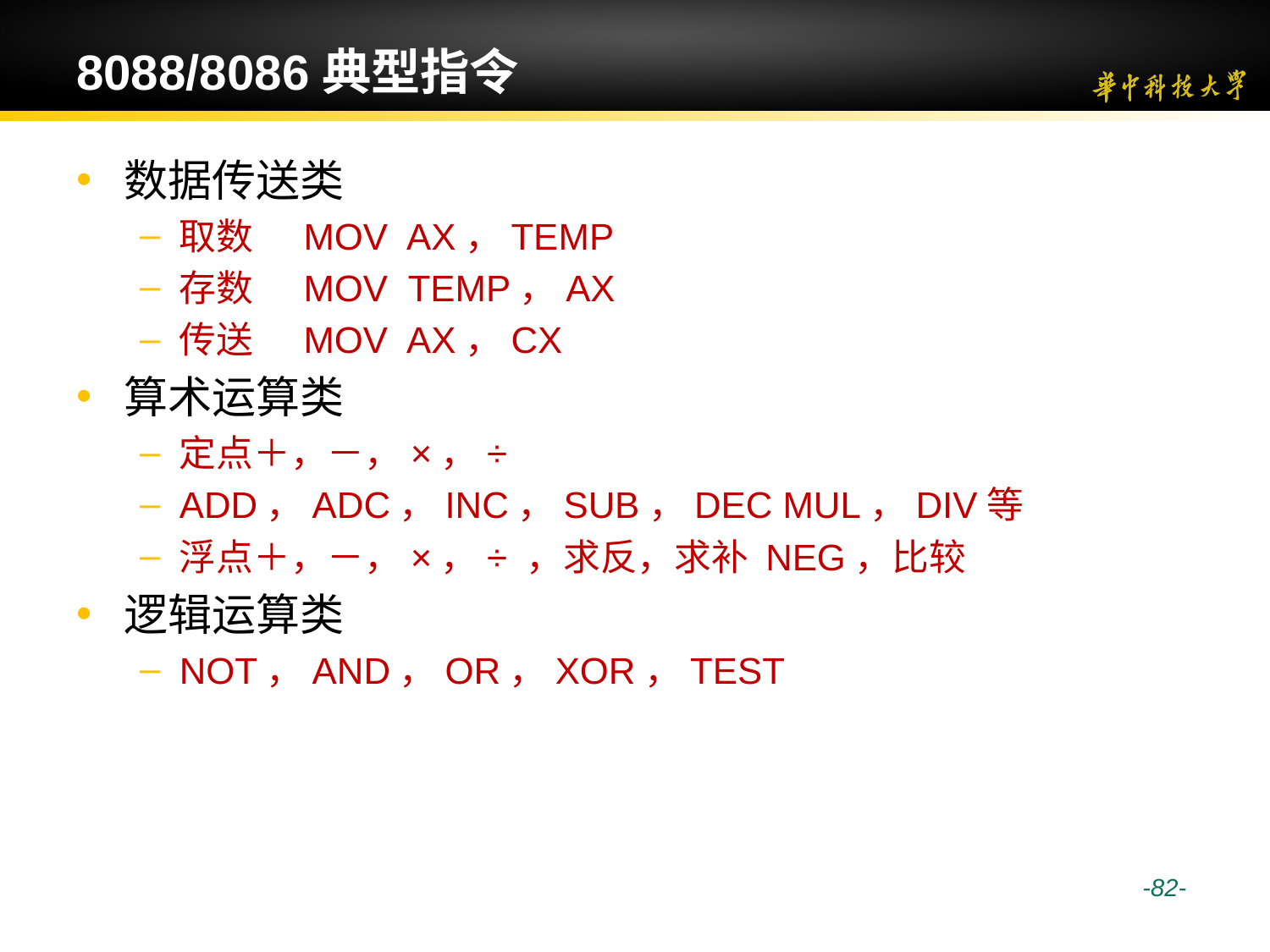

# 8088/8086典型指令
数据传送类
取数     MOV  AX，TEMP
存数     MOV  TEMP，AX
传送     MOV  AX，CX
算术运算类
定点＋，－，×，÷
ADD，ADC，INC，SUB，DEC MUL，DIV等
浮点＋，－，×，÷ ，求反，求补 NEG，比较
逻辑运算类
NOT，AND，OR，XOR，TEST
 -82-